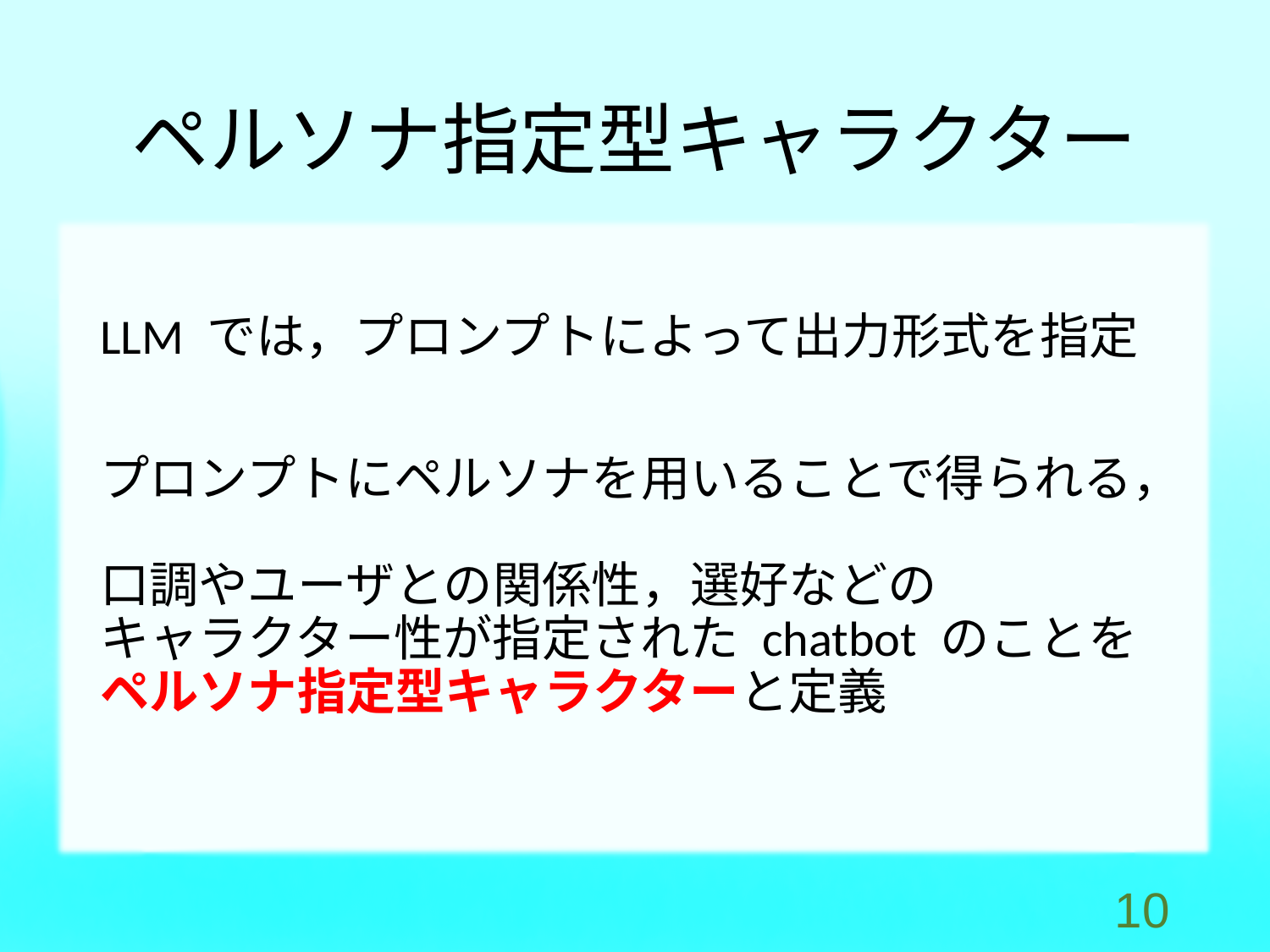

# ペルソナ指定型キャラクター
LLM では，プロンプトによって出力形式を指定

プロンプトにペルソナを用いることで得られる，
口調やユーザとの関係性，選好などの
キャラクター性が指定された chatbot のことをペルソナ指定型キャラクターと定義
10